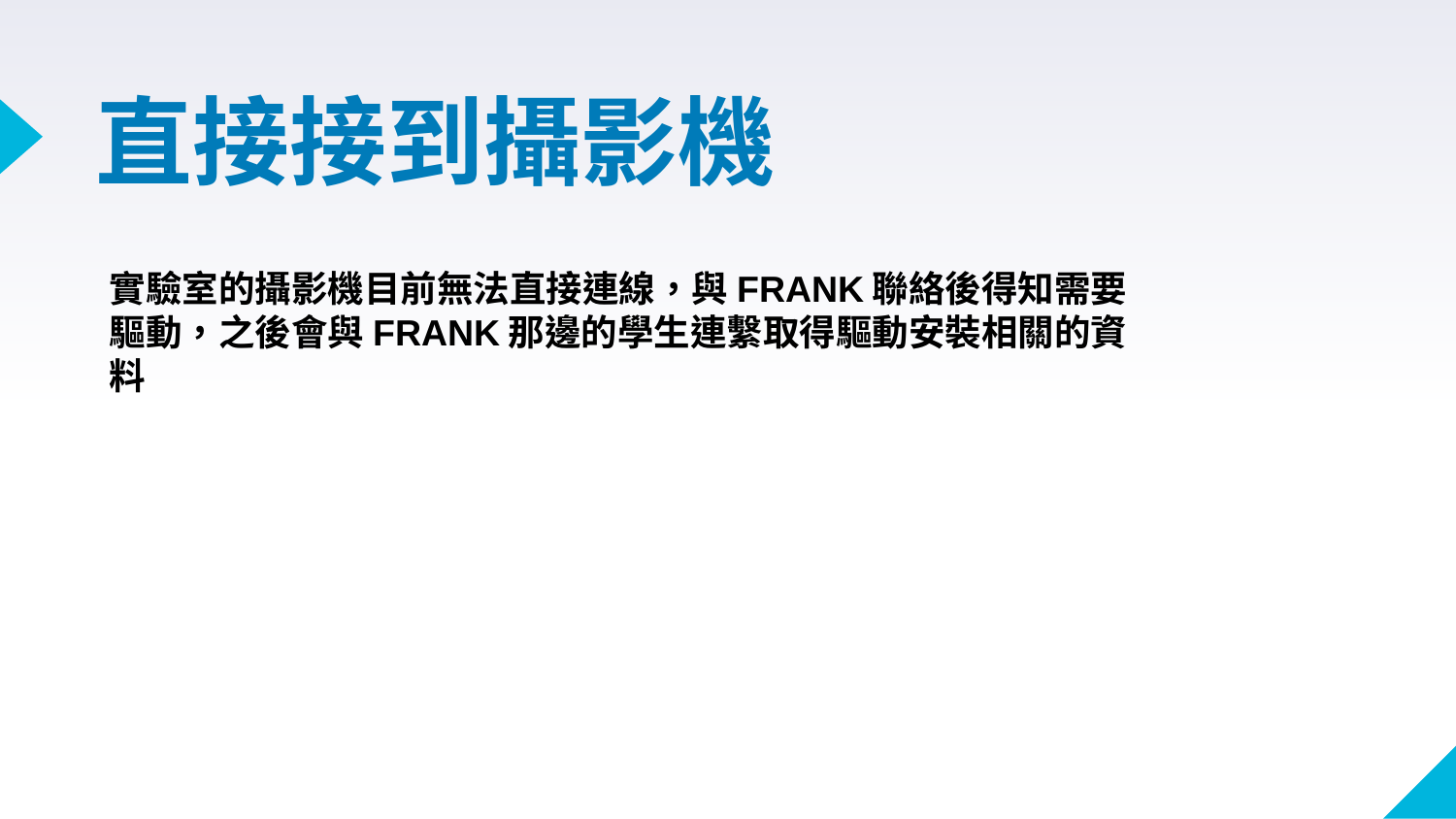

# 直接接到攝影機
實驗室的攝影機目前無法直接連線，與FRANK聯絡後得知需要驅動，之後會與FRANK那邊的學生連繫取得驅動安裝相關的資料